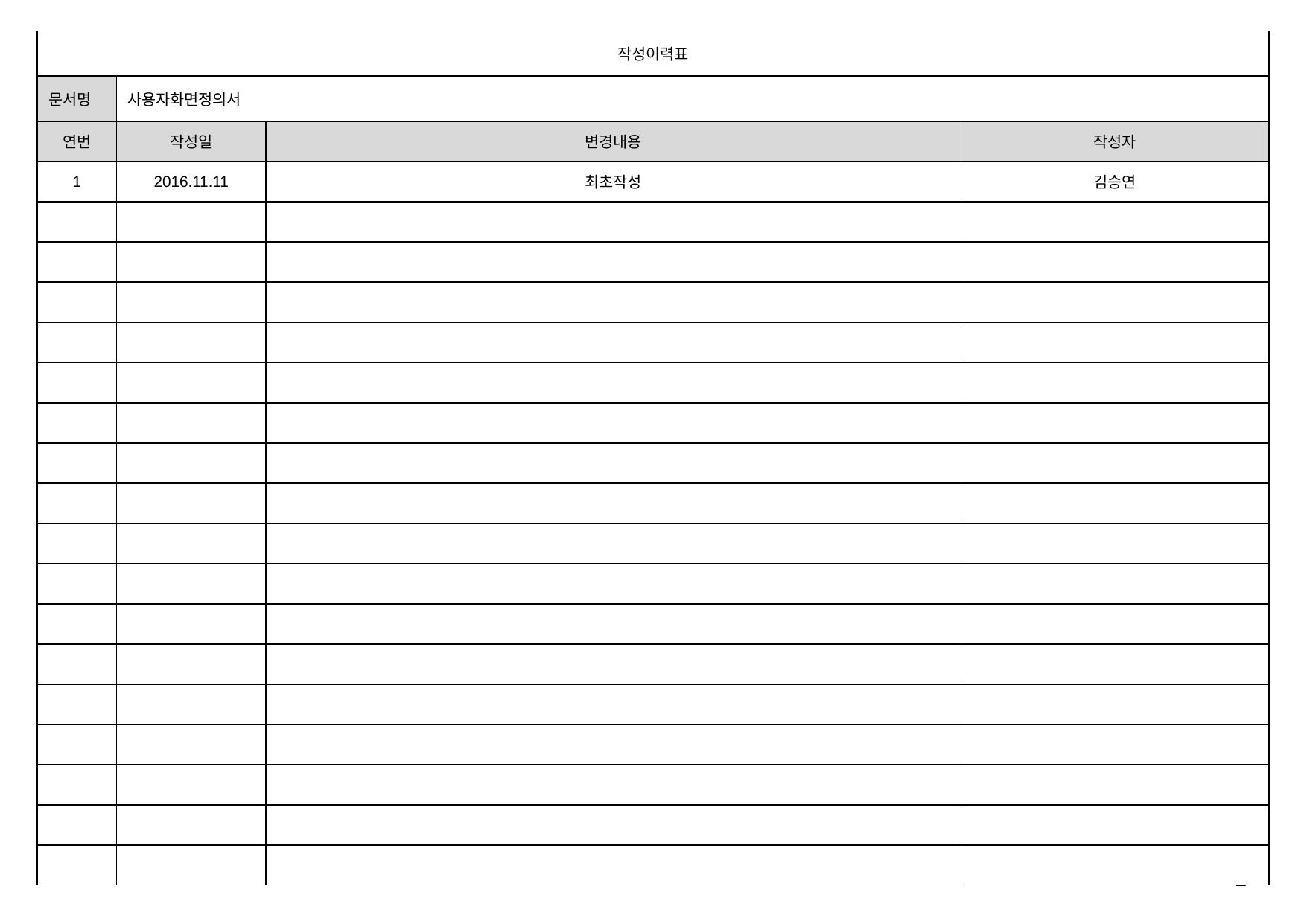

| 작성이력표 |  |  |  |
| --- | --- | --- | --- |
| 문서명 | 사용자화면정의서 |  |  |
| 연번 | 작성일 | 변경내용 | 작성자 |
| 1 | 2016.11.11 | 최초작성 | 김승연 |
|  |  |  |  |
|  |  |  |  |
|  |  |  |  |
|  |  |  |  |
|  |  |  |  |
|  |  |  |  |
|  |  |  |  |
|  |  |  |  |
|  |  |  |  |
|  |  |  |  |
|  |  |  |  |
|  |  |  |  |
|  |  |  |  |
|  |  |  |  |
|  |  |  |  |
|  |  |  |  |
|  |  |  |  |